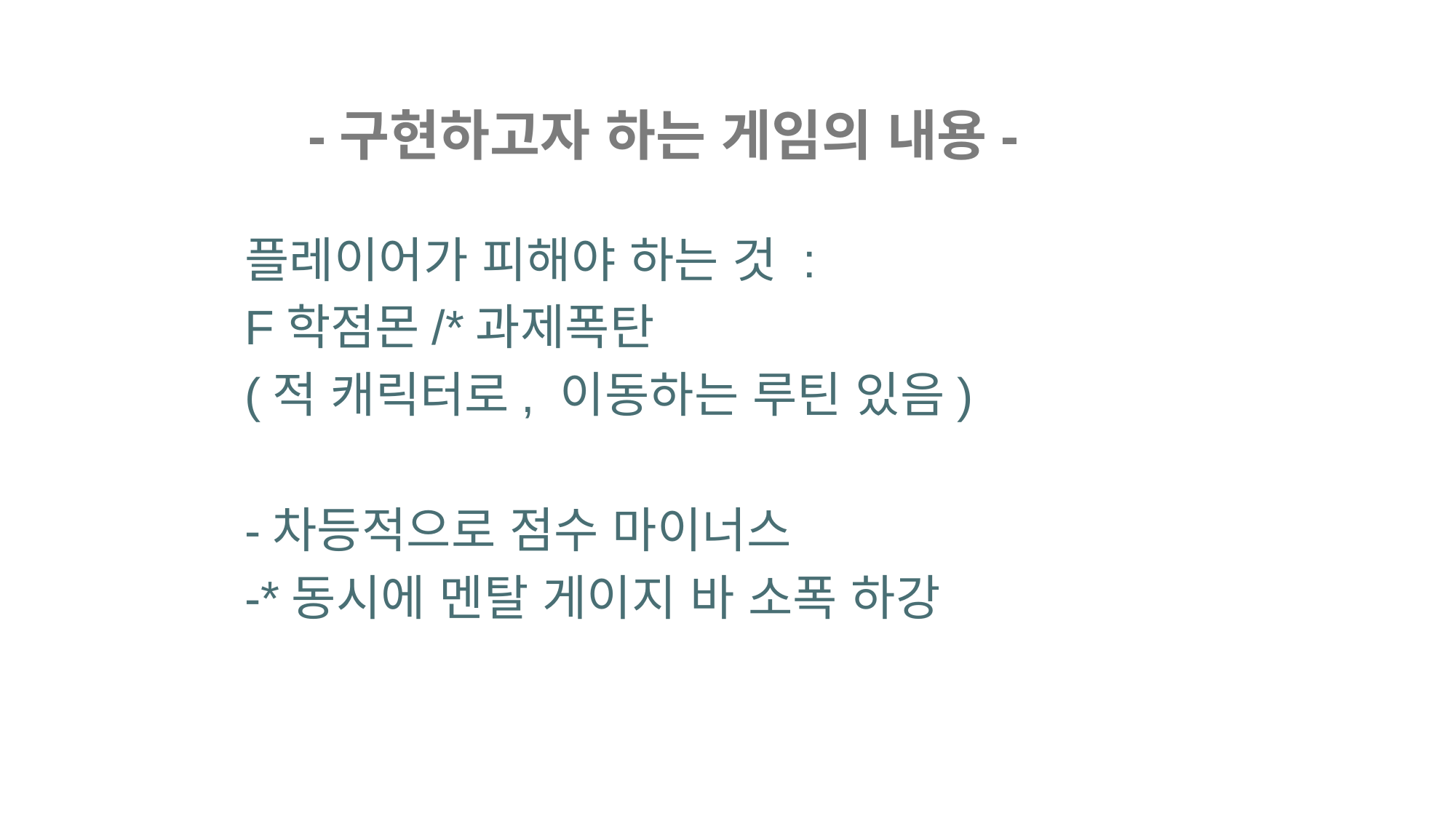

-구현하고자 하는 게임의 내용-
플레이어가 피해야 하는 것 :
F학점몬/*과제폭탄
(적 캐릭터로, 이동하는 루틴 있음)

-차등적으로 점수 마이너스
-*동시에 멘탈 게이지 바 소폭 하강